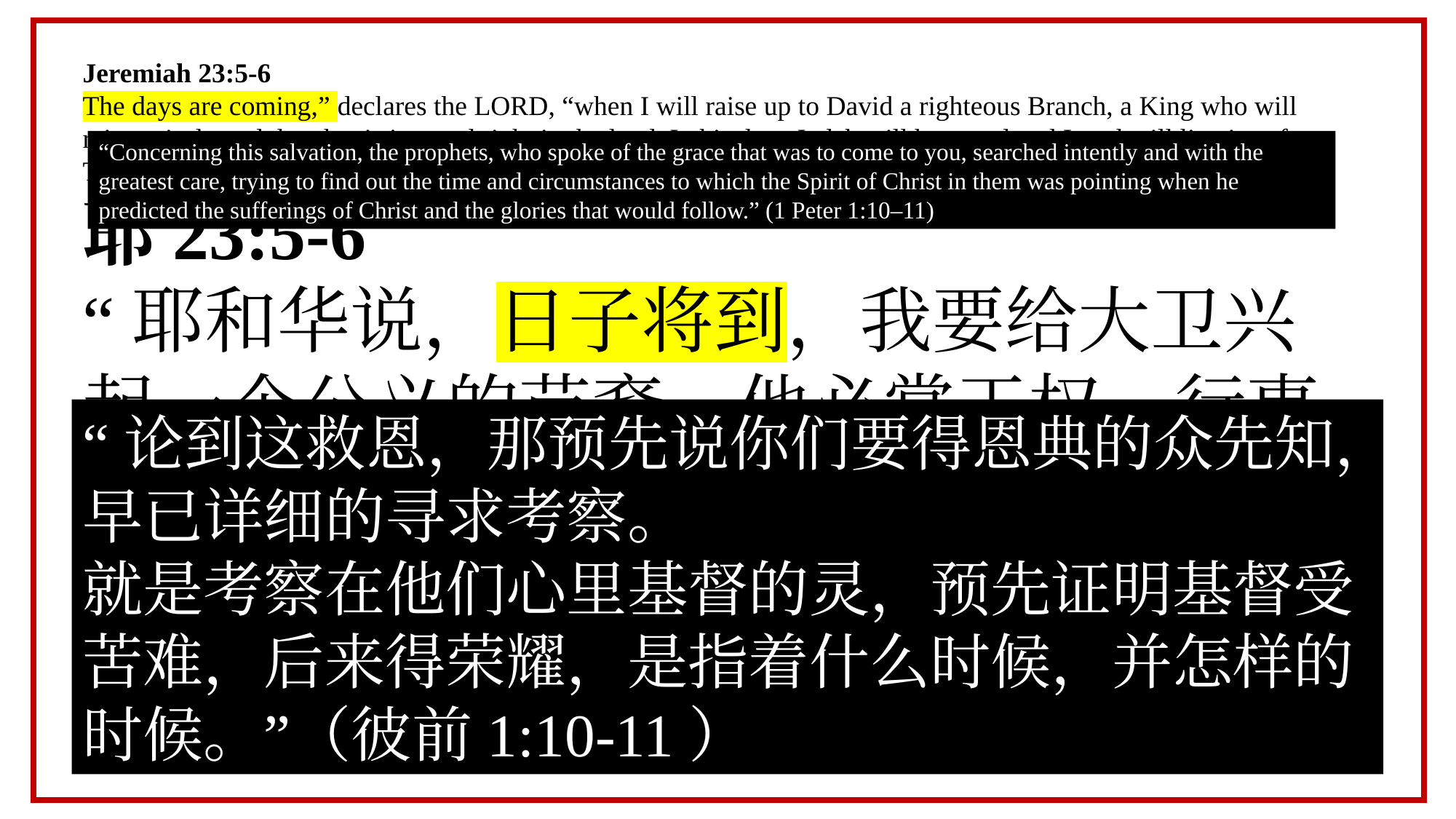

Jeremiah 23:5-6
The days are coming,” declares the LORD, “when I will raise up to David a righteous Branch, a King who will reign wisely and do what is just and right in the land. In his days Judah will be saved and Israel will live in safety. This is the name by which he will be called: The LORD Our Righteousness.”
耶23:5-6
“耶和华说，日子将到，我要给大卫兴起一个公义的苗裔。他必掌王权，行事有智慧，在地上施行公平和公义。在他的日子，犹大必得救，以色列也安然居住。他的名必称为耶和华我们的义。”
“Concerning this salvation, the prophets, who spoke of the grace that was to come to you, searched intently and with the greatest care, trying to find out the time and circumstances to which the Spirit of Christ in them was pointing when he predicted the sufferings of Christ and the glories that would follow.” (1 Peter 1:10–11)
“论到这救恩，那预先说你们要得恩典的众先知，早已详细的寻求考察。
就是考察在他们心里基督的灵，预先证明基督受苦难，后来得荣耀，是指着什么时候，并怎样的时候。”（彼前1:10-11）